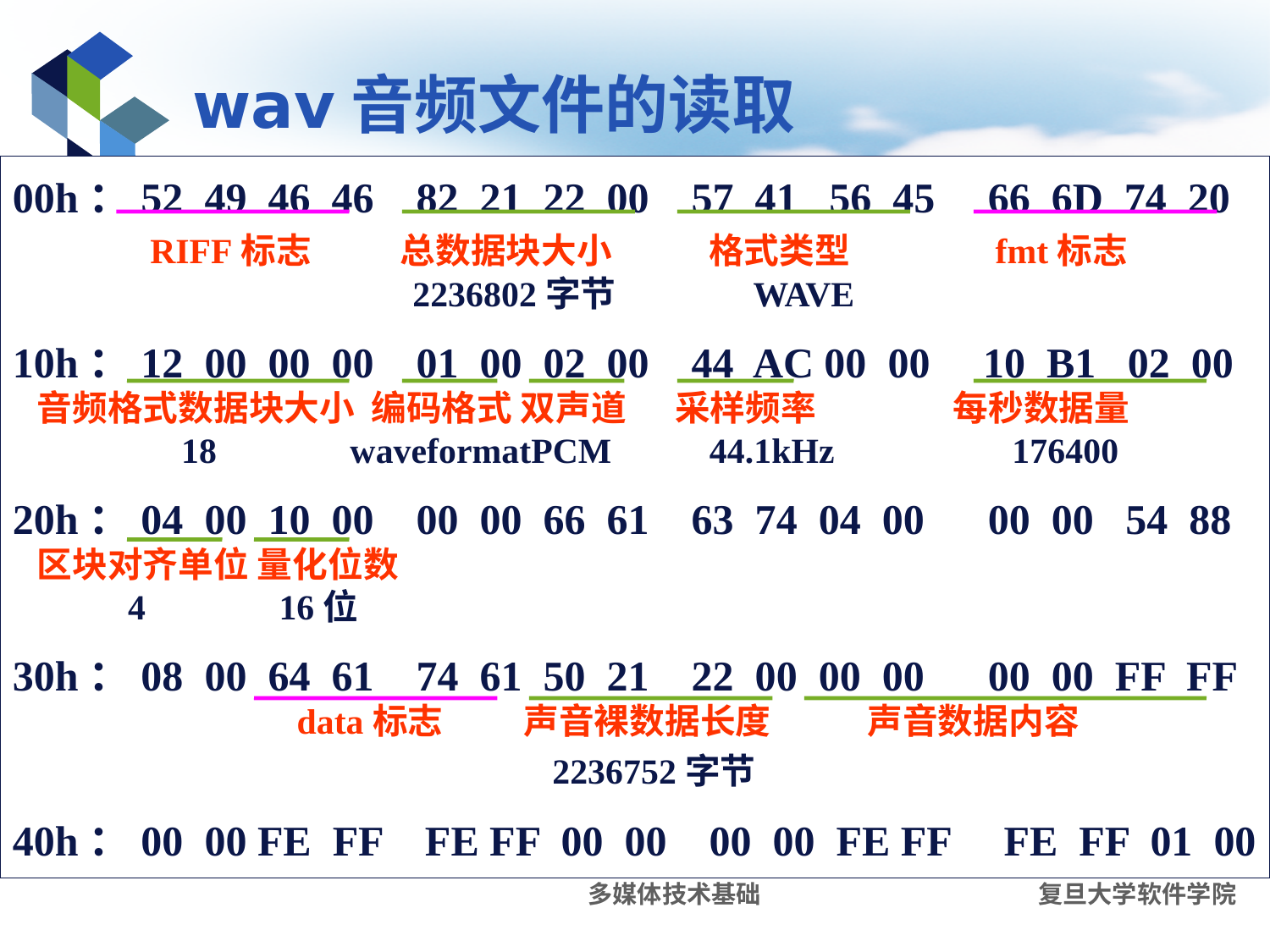

# wav音频文件的读取
00h：52  49  46  46    82  21  22  00    57  41   56  45     66  6D  74  20
             RIFF标志           总数据块大小            格式类型                 fmt标志
                                             2236802字节                WAVE

10h：12  00  00  00    01  00  02  00    44  AC 00  00     10  B1   02  00
  音频格式数据块大小  编码格式 双声道      采样频率                 每秒数据量
                   18               waveformatPCM           44.1kHz                    176400

20h：04  00  10  00    00  00  66  61    63  74  04  00      00  00   54  88
  区块对齐单位 量化位数
             4               16位

30h：08  00  64  61    74  61  50  21    22  00  00  00      00  00  FF  FF
                                data标志          声音裸数据长度            声音数据内容
                                                   2236752字节

40h：00  00 FE  FF    FE FF  00  00    00  00  FE FF     FE  FF  01  00

多媒体技术基础